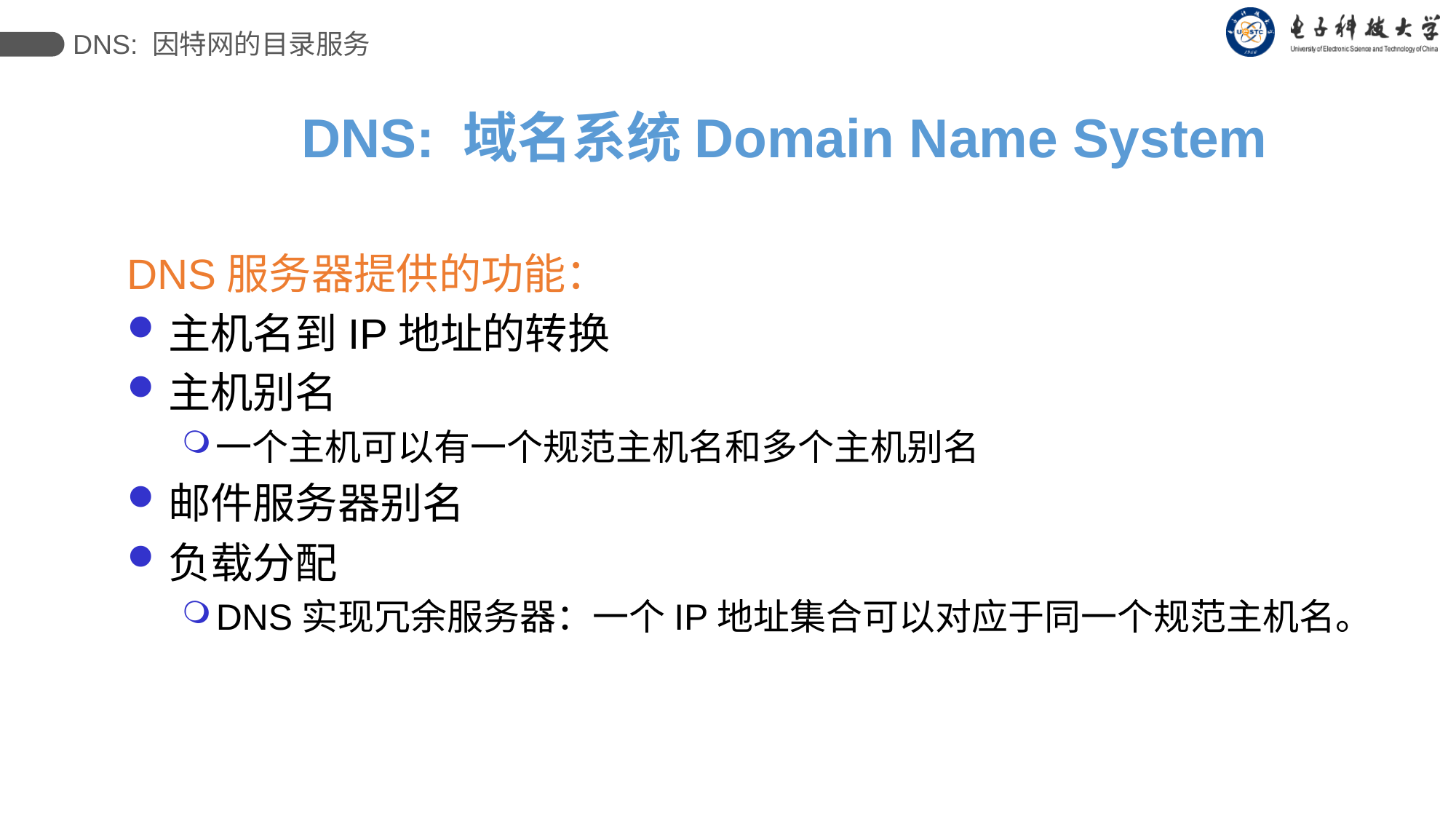

DNS: 因特网的目录服务
# DNS: 域名系统Domain Name System
DNS服务器提供的功能：
主机名到IP地址的转换
主机别名
一个主机可以有一个规范主机名和多个主机别名
邮件服务器别名
负载分配
DNS实现冗余服务器：一个IP地址集合可以对应于同一个规范主机名。